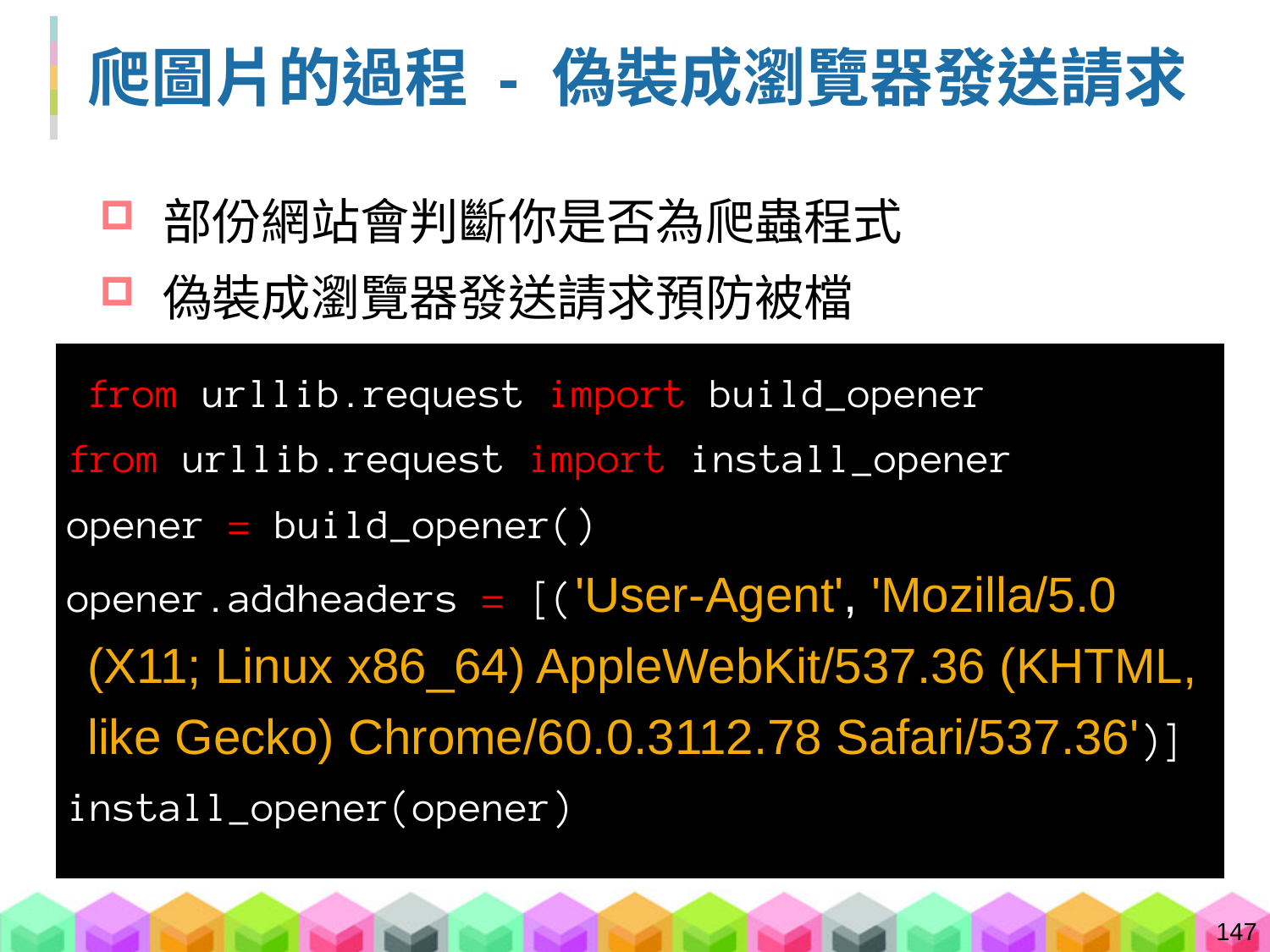

# 爬圖片的過程 - 偽裝成瀏覽器發送請求
部份網站會判斷你是否為爬蟲程式
偽裝成瀏覽器發送請求預防被檔
from urllib.request import build_opener
from urllib.request import install_opener
opener = build_opener()
opener.addheaders = [('User-Agent', 'Mozilla/5.0 (X11; Linux x86_64) AppleWebKit/537.36 (KHTML, like Gecko) Chrome/60.0.3112.78 Safari/537.36')]
install_opener(opener)
147